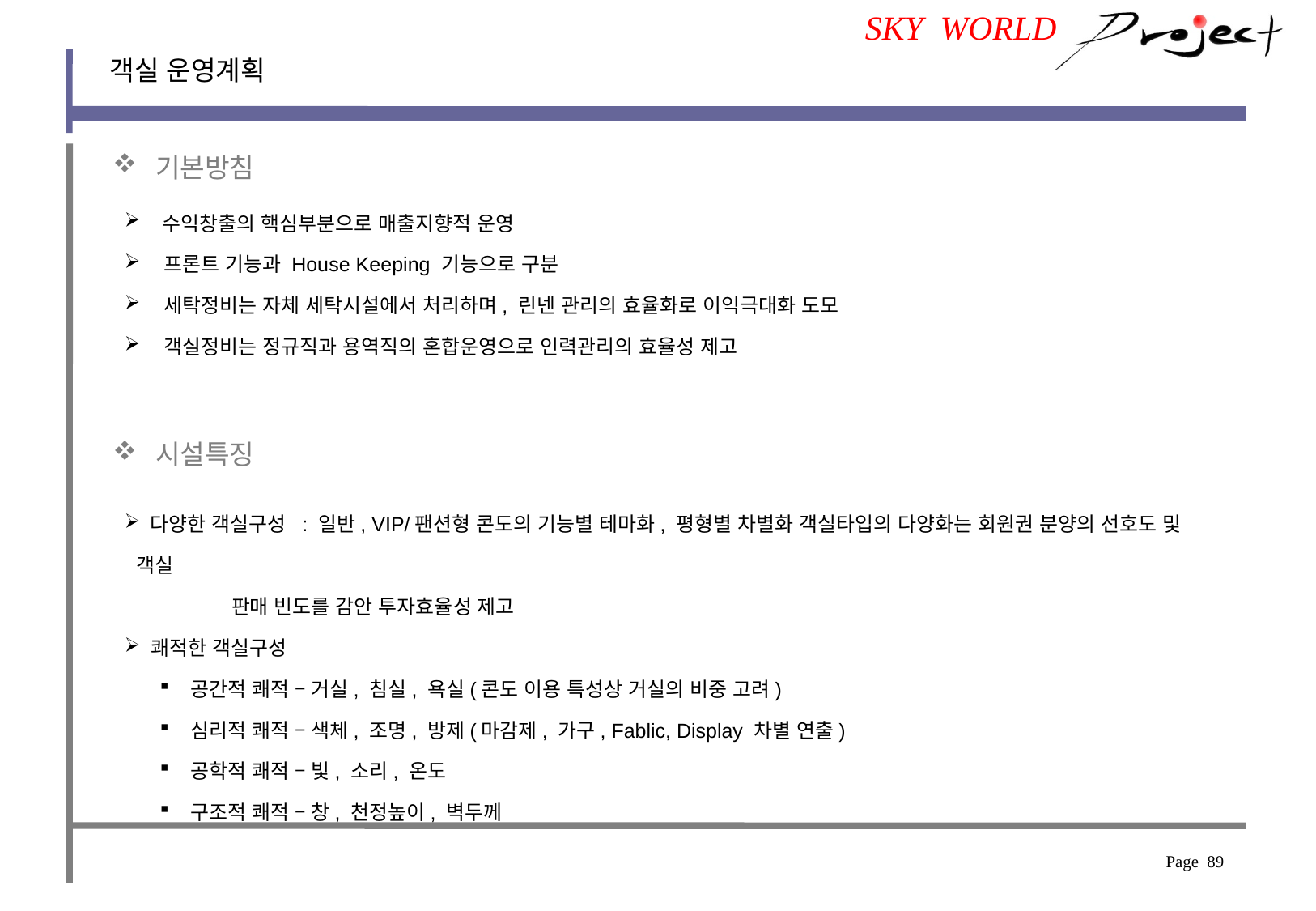

SKY  WORLD
객실 운영계획
 기본방침
 수익창출의 핵심부분으로 매출지향적 운영
 프론트 기능과 House Keeping 기능으로 구분
 세탁정비는 자체 세탁시설에서 처리하며, 린넨 관리의 효율화로 이익극대화 도모
 객실정비는 정규직과 용역직의 혼합운영으로 인력관리의 효율성 제고
 시설특징
 다양한 객실구성  : 일반, VIP/팬션형 콘도의 기능별 테마화, 평형별 차별화 객실타입의 다양화는 회원권 분양의 선호도 및 객실
                  판매 빈도를 감안 투자효율성 제고
 쾌적한 객실구성
공간적 쾌적 – 거실, 침실, 욕실(콘도 이용 특성상 거실의 비중 고려)
심리적 쾌적 – 색체, 조명, 방제(마감제, 가구, Fablic, Display 차별 연출)
공학적 쾌적 – 빛, 소리, 온도
구조적 쾌적 – 창, 천정높이, 벽두께